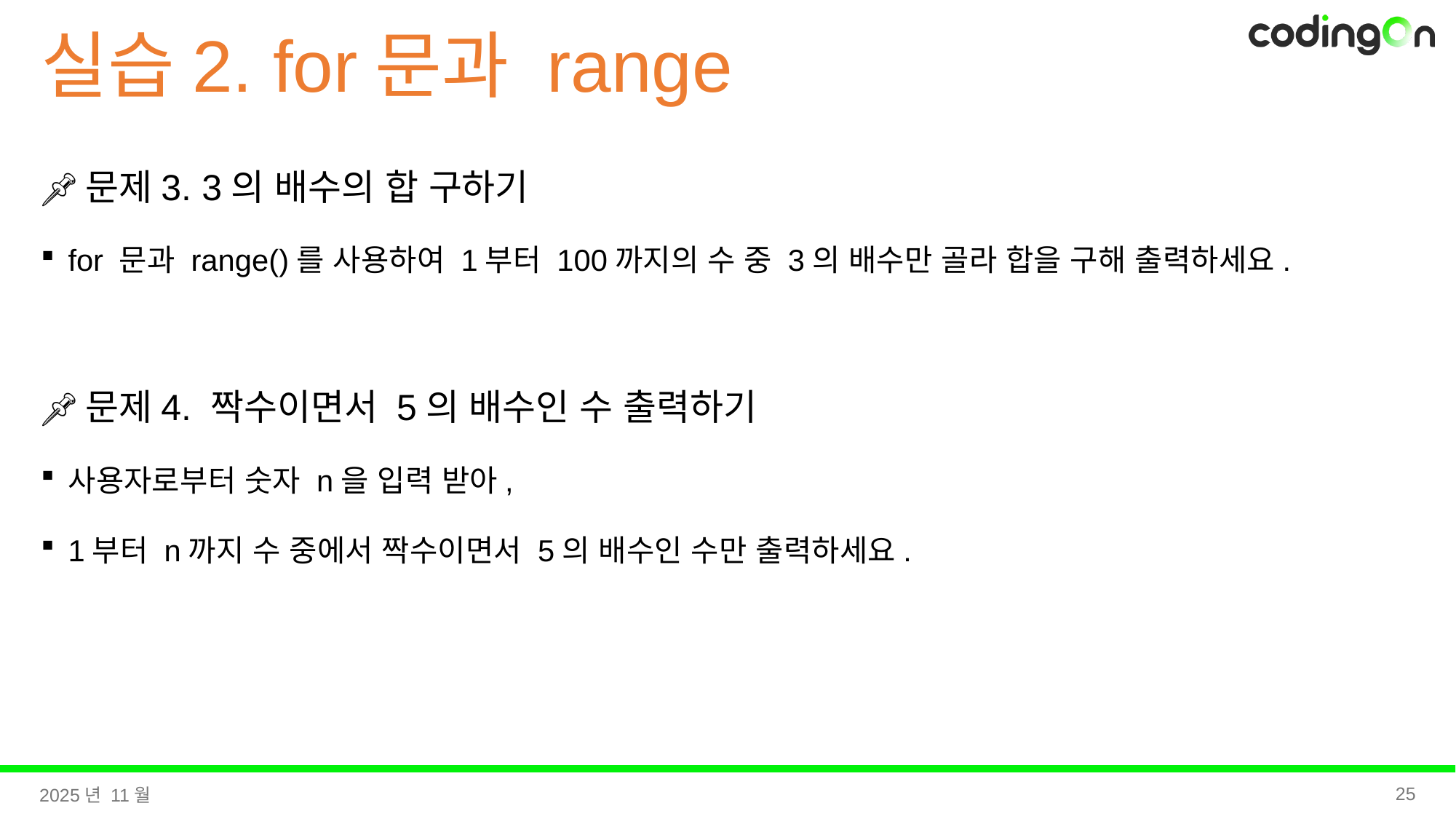

실습2. for문과 range
📌문제3. 3의 배수의 합 구하기
for 문과 range()를 사용하여 1부터 100까지의 수 중 3의 배수만 골라 합을 구해 출력하세요.

📌문제4. 짝수이면서 5의 배수인 수 출력하기
사용자로부터 숫자 n을 입력 받아,
1부터 n까지 수 중에서 짝수이면서 5의 배수인 수만 출력하세요.
25
2025년 11월